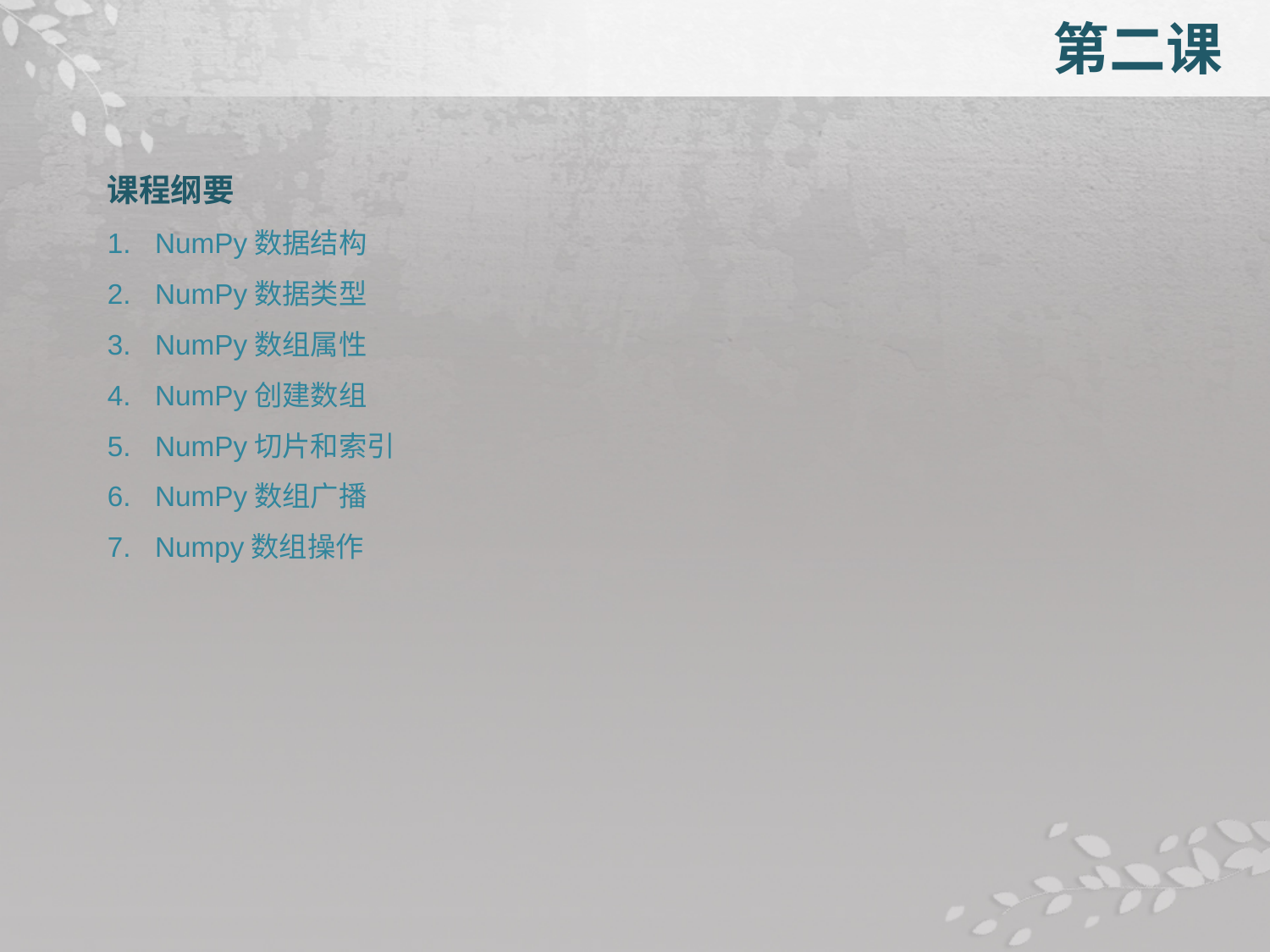

第二课
课程纲要
NumPy数据结构
NumPy数据类型
NumPy数组属性
NumPy创建数组
NumPy切片和索引
NumPy数组广播
Numpy数组操作